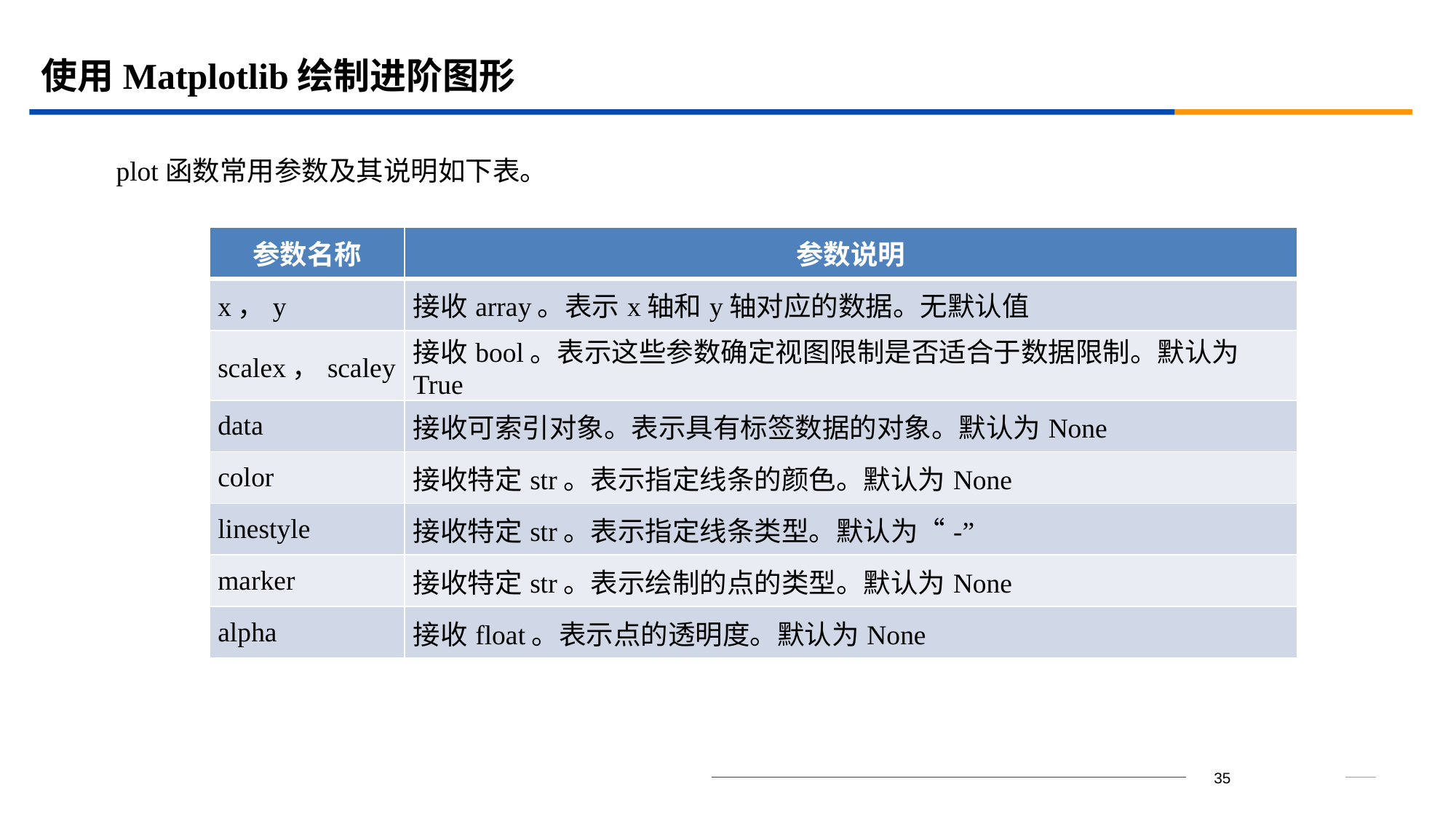

# 使用Matplotlib绘制进阶图形
plot函数常用参数及其说明如下表。

| 参数名称 | 参数说明 |
| --- | --- |
| x，y | 接收array。表示x轴和y轴对应的数据。无默认值 |
| scalex，scaley | 接收bool。表示这些参数确定视图限制是否适合于数据限制。默认为True |
| data | 接收可索引对象。表示具有标签数据的对象。默认为None |
| color | 接收特定str。表示指定线条的颜色。默认为None |
| linestyle | 接收特定str。表示指定线条类型。默认为“-” |
| marker | 接收特定str。表示绘制的点的类型。默认为None |
| alpha | 接收float。表示点的透明度。默认为None |